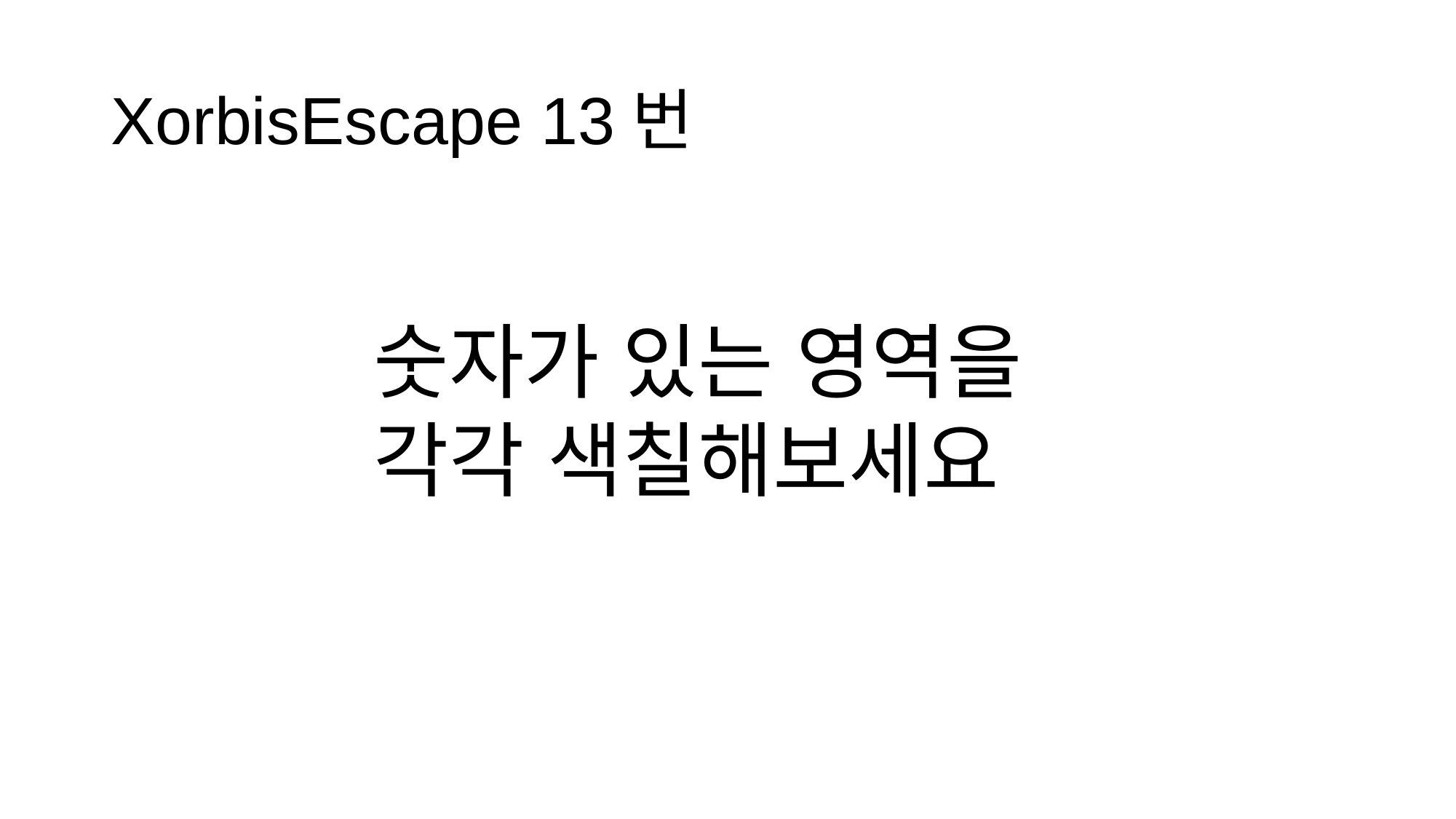

# XorbisEscape 13번
숫자가 있는 영역을 각각 색칠해보세요